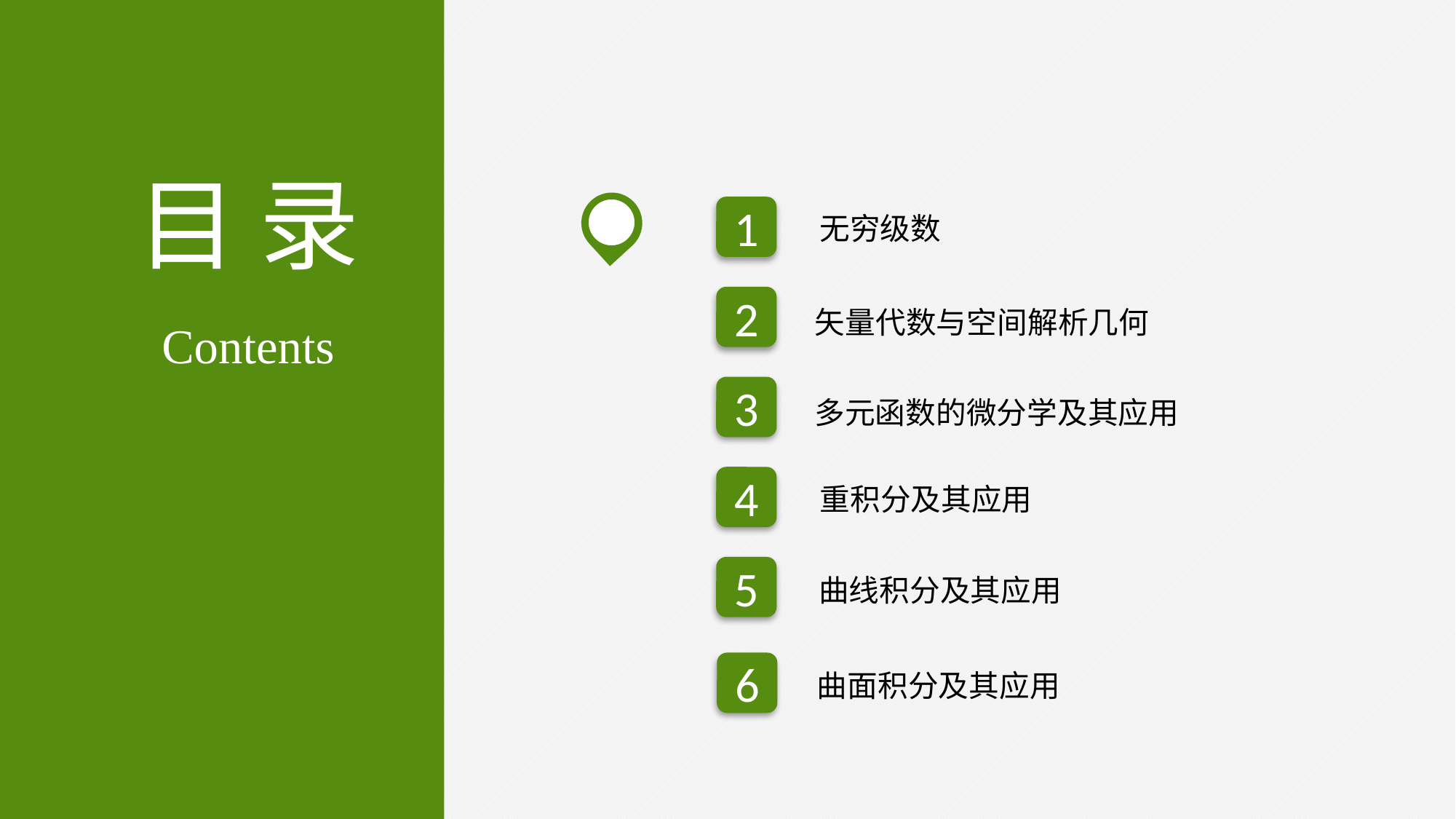

目 录

1
无穷级数
2
矢量代数与空间解析几何
Contents
3
多元函数的微分学及其应用
4
重积分及其应用
5
曲线积分及其应用
6
曲面积分及其应用